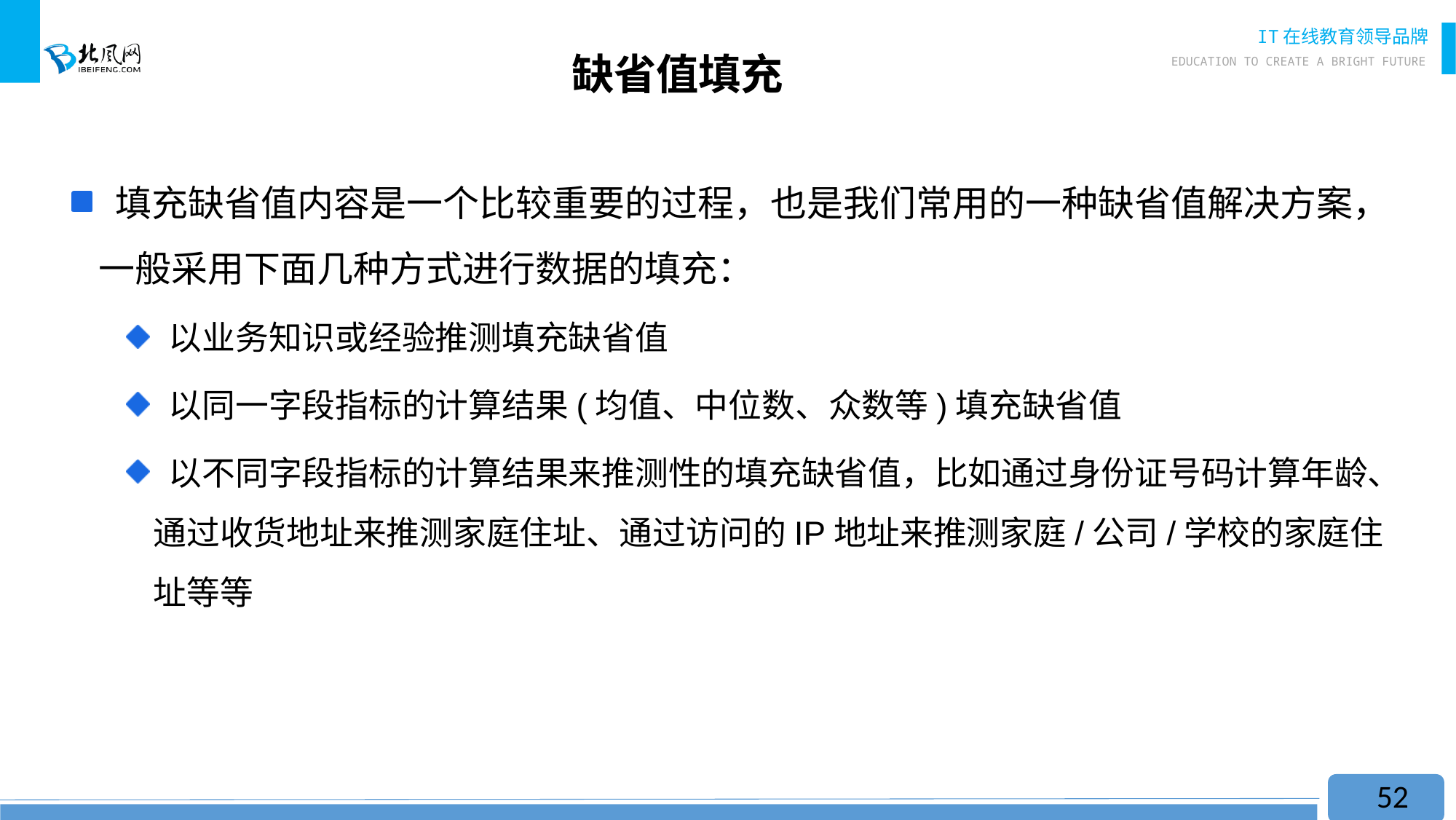

# 缺省值填充
 填充缺省值内容是一个比较重要的过程，也是我们常用的一种缺省值解决方案，一般采用下面几种方式进行数据的填充：
 以业务知识或经验推测填充缺省值
 以同一字段指标的计算结果(均值、中位数、众数等)填充缺省值
 以不同字段指标的计算结果来推测性的填充缺省值，比如通过身份证号码计算年龄、通过收货地址来推测家庭住址、通过访问的IP地址来推测家庭/公司/学校的家庭住址等等